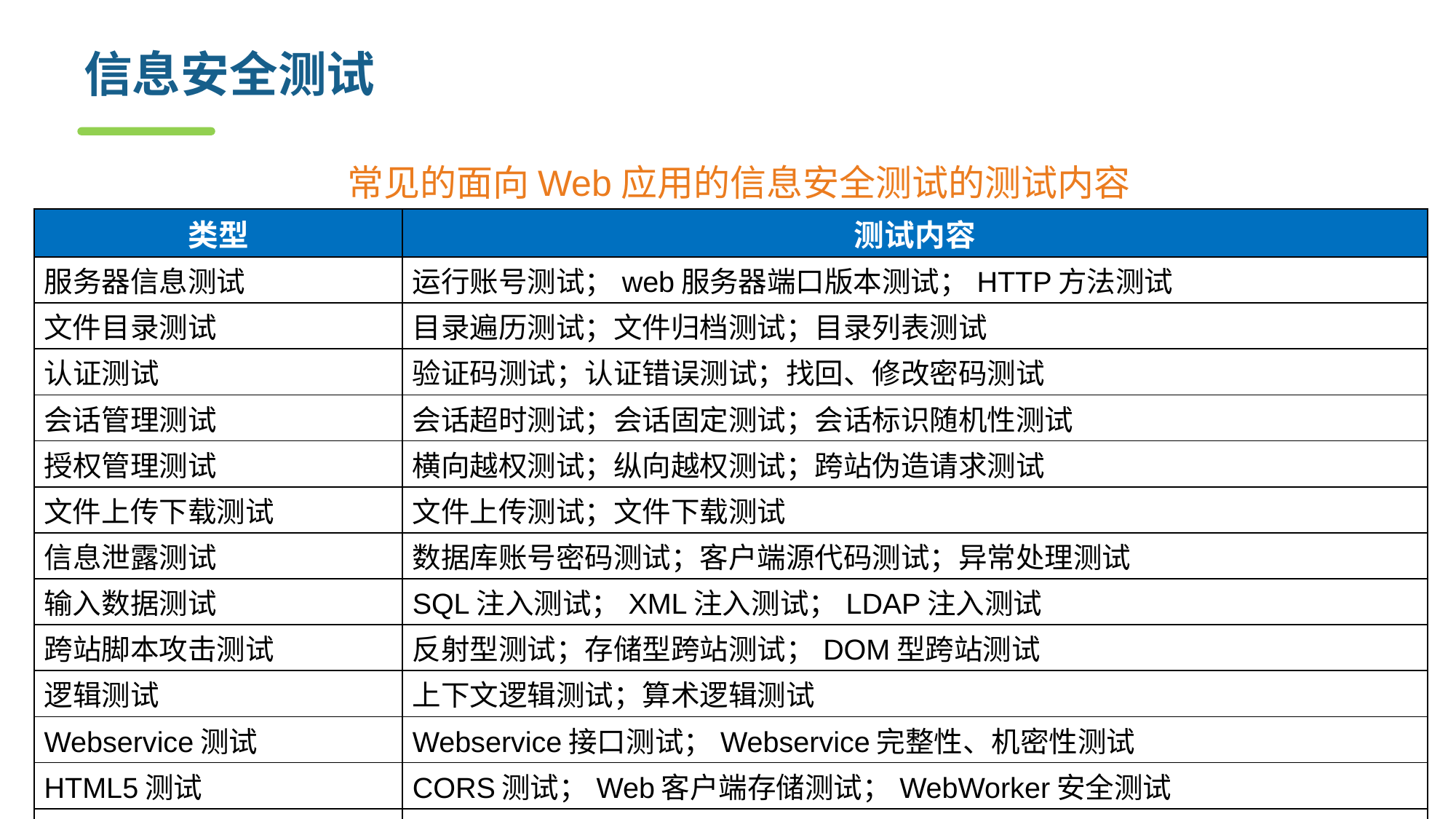

# 信息安全测试
常见的面向Web应用的信息安全测试的测试内容

| 类型 | 测试内容 |
| --- | --- |
| 服务器信息测试 | 运行账号测试；web服务器端口版本测试；HTTP方法测试 |
| 文件目录测试 | 目录遍历测试；文件归档测试；目录列表测试 |
| 认证测试 | 验证码测试；认证错误测试；找回、修改密码测试 |
| 会话管理测试 | 会话超时测试；会话固定测试；会话标识随机性测试 |
| 授权管理测试 | 横向越权测试；纵向越权测试；跨站伪造请求测试 |
| 文件上传下载测试 | 文件上传测试；文件下载测试 |
| 信息泄露测试 | 数据库账号密码测试；客户端源代码测试；异常处理测试 |
| 输入数据测试 | SQL注入测试；XML注入测试；LDAP注入测试 |
| 跨站脚本攻击测试 | 反射型测试；存储型跨站测试；DOM型跨站测试 |
| 逻辑测试 | 上下文逻辑测试；算术逻辑测试 |
| Webservice测试 | Webservice接口测试；Webservice完整性、机密性测试 |
| HTML5测试 | CORS测试；Web客户端存储测试；WebWorker安全测试 |
| FLASH安全配置测试 | 全局配置文件安全测试；浏览器端安全测试 |
| 其他测试 | Struts2测试；Web部署管理测试；日志审计测试 |
76